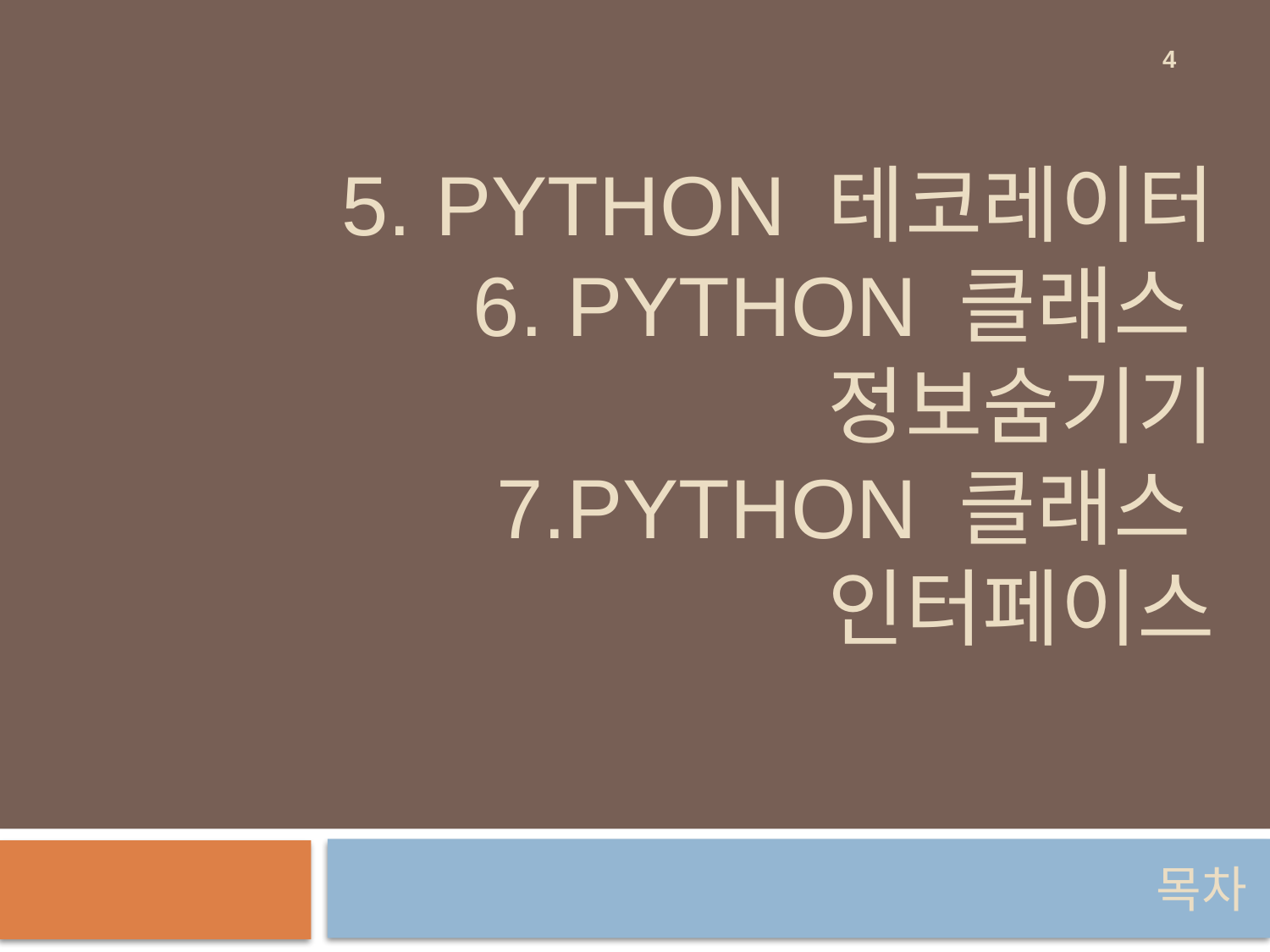

4
# 5. Python 테코레이터 6. Python 클래스 정보숨기기 7.Python 클래스 인터페이스
목차